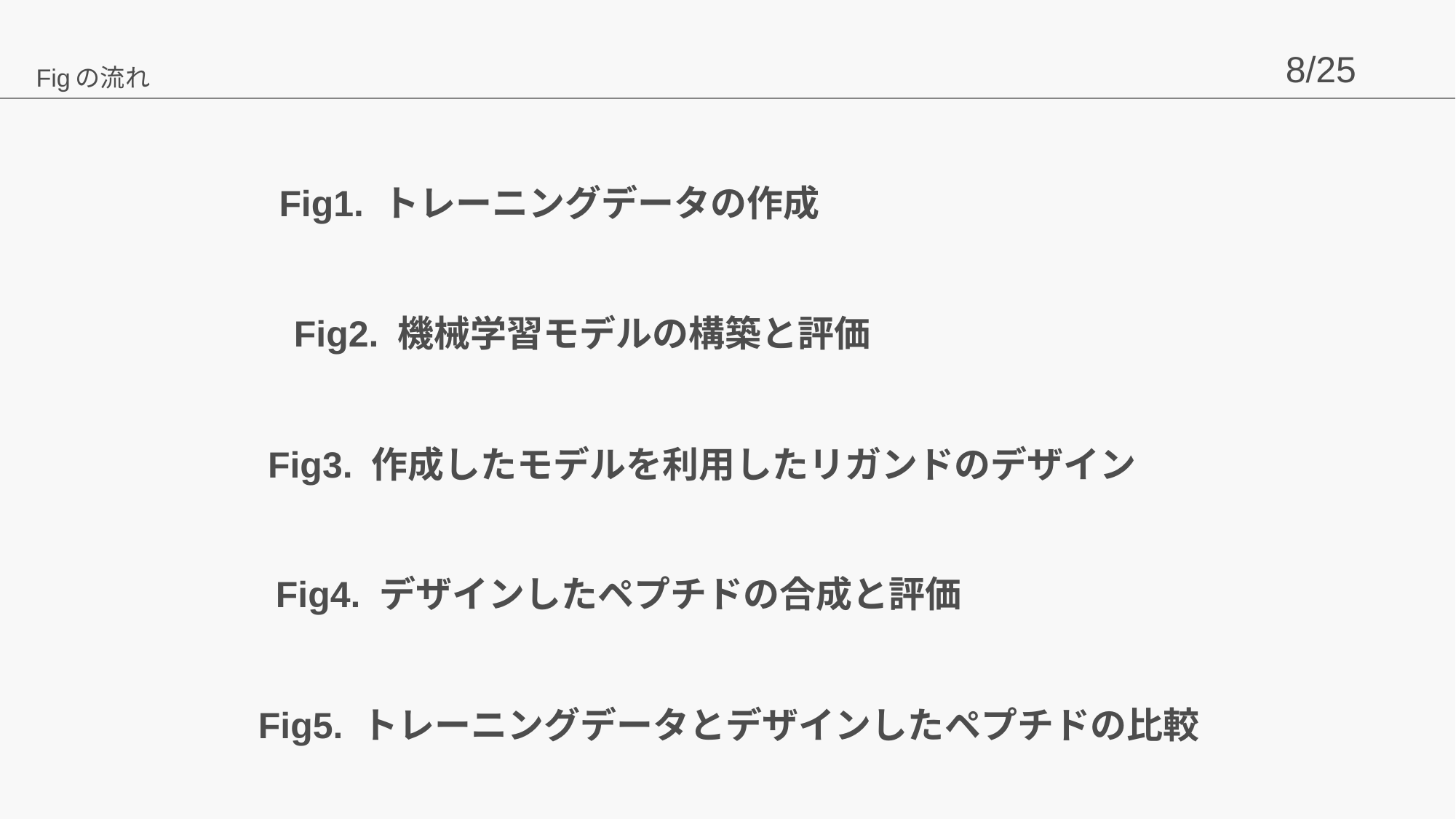

トレーニングデータの作成
機械学習モデルの構築と評価
作成したモデルを利用したリガンドのデザイン
デザインしたペプチドの合成と評価
トレーニングデータとデザインしたペプチドの比較

Figの流れ
1
 Fig1. トレーニングデータの作成
 Fig2. 機械学習モデルの構築と評価
 Fig3. 作成したモデルを利用したリガンドのデザイン
 Fig4. デザインしたペプチドの合成と評価
 Fig5. トレーニングデータとデザインしたペプチドの比較
2
3
4
5